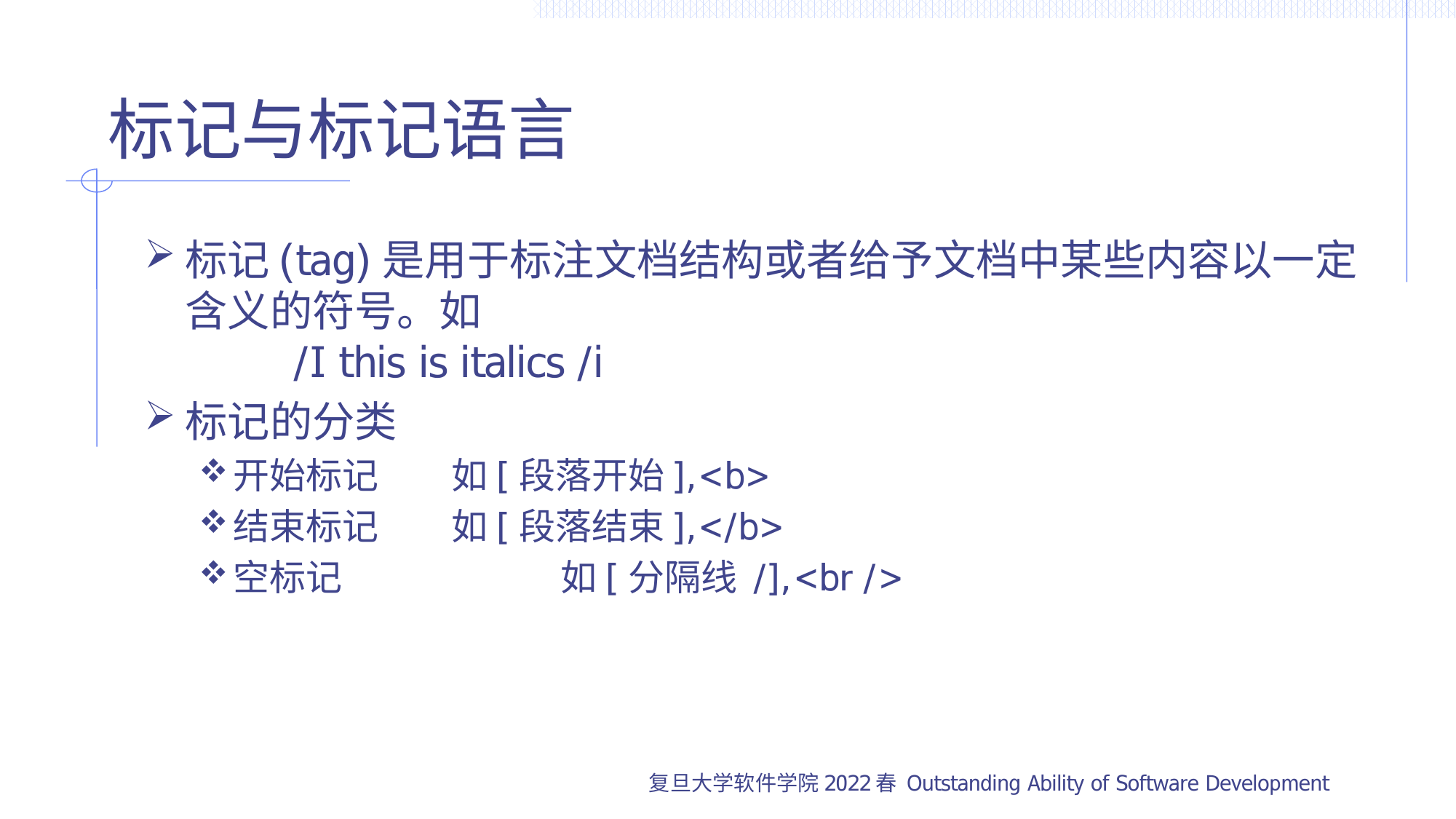

# 标记与标记语言
标记(tag)是用于标注文档结构或者给予文档中某些内容以一定含义的符号。如
	/I this is italics /i
标记的分类
开始标记	如[段落开始],<b>
结束标记	如[段落结束],</b>
空标记		如[分隔线 /],<br />